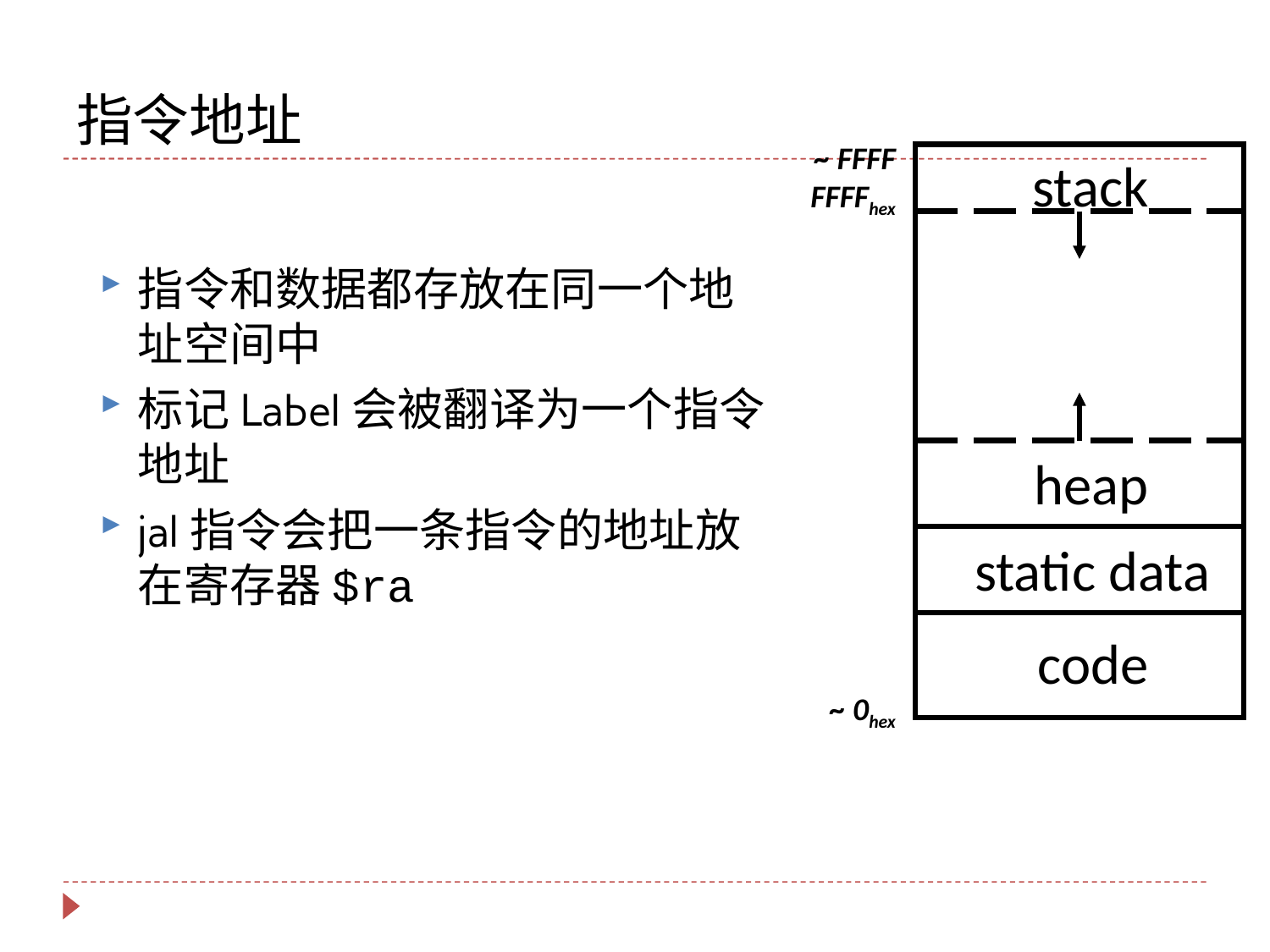

# 指令地址
~ FFFF FFFFhex
stack

heap

static data

code
~ 0hex
指令和数据都存放在同一个地址空间中
标记Label会被翻译为一个指令地址
jal指令会把一条指令的地址放在寄存器$ra